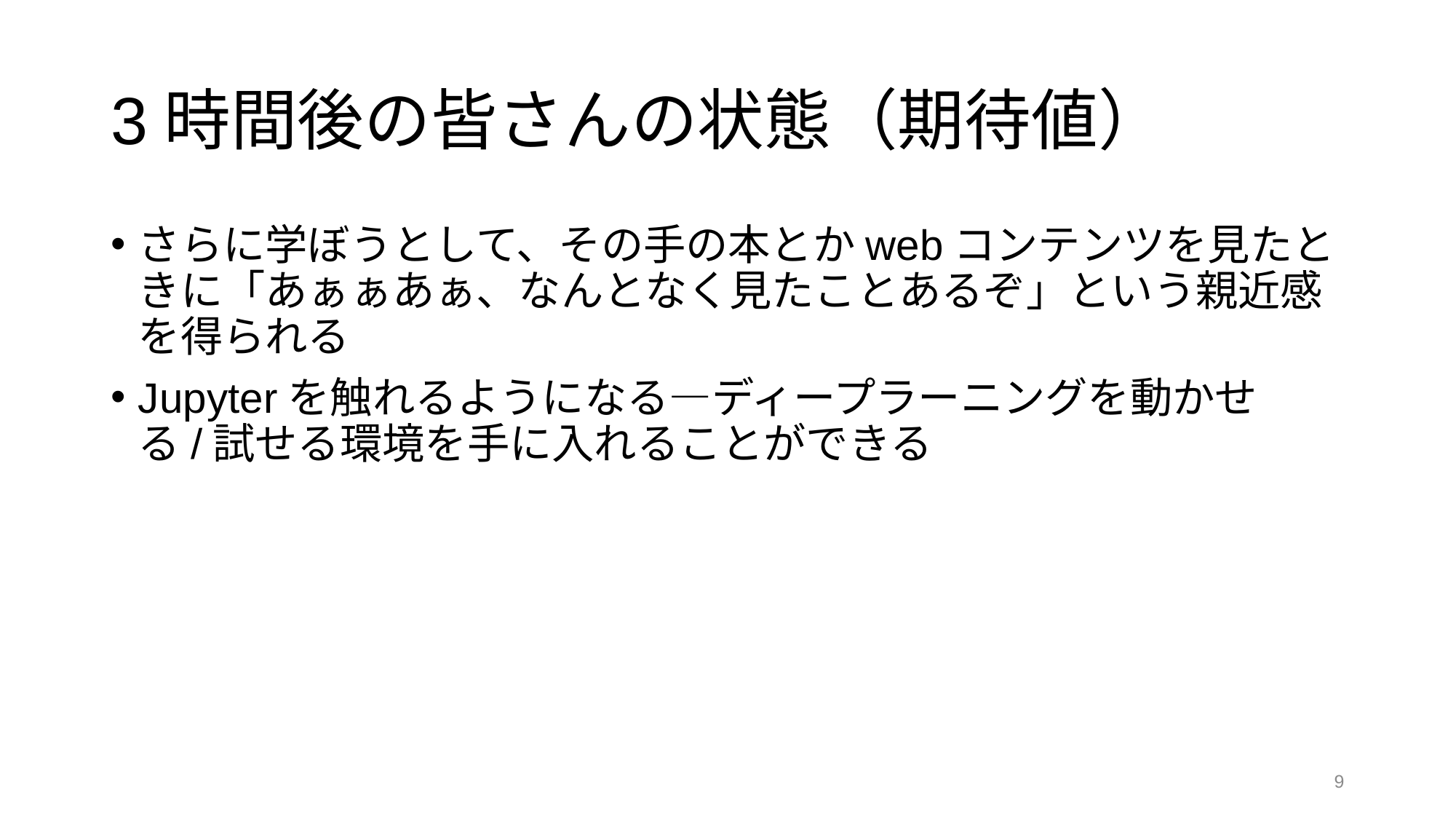

# 3時間後の皆さんの状態（期待値）
さらに学ぼうとして、その手の本とかwebコンテンツを見たときに「あぁぁあぁ、なんとなく見たことあるぞ」という親近感を得られる
Jupyterを触れるようになる—ディープラーニングを動かせる/試せる環境を手に入れることができる
9